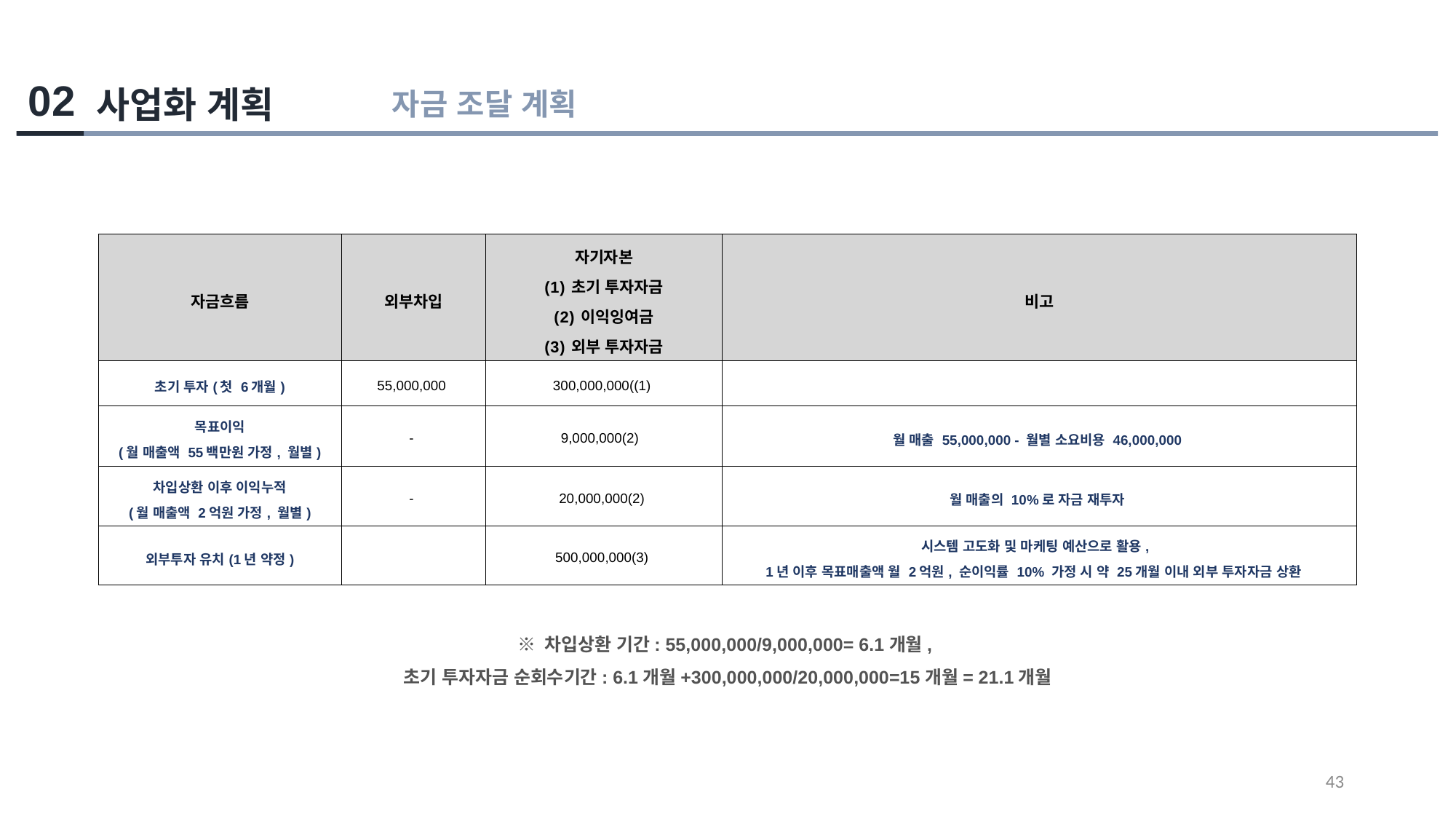

02
사업화 계획
자금 조달 계획

| 자금흐름 | 외부차입 | 자기자본 초기 투자자금 이익잉여금 외부 투자자금 | 비고 |
| --- | --- | --- | --- |
| 초기 투자(첫 6개월) | 55,000,000 | 300,000,000((1) |  |
| 목표이익 (월 매출액 55백만원 가정, 월별) | - | 9,000,000(2) | 월 매출 55,000,000 - 월별 소요비용 46,000,000 |
| 차입상환 이후 이익누적 (월 매출액 2억원 가정, 월별) | - | 20,000,000(2) | 월 매출의 10%로 자금 재투자 |
| 외부투자 유치(1년 약정) |  | 500,000,000(3) | 시스템 고도화 및 마케팅 예산으로 활용, 1년 이후 목표매출액 월 2억원, 순이익률 10% 가정 시 약 25개월 이내 외부 투자자금 상환 |
※ 차입상환 기간: 55,000,000/9,000,000= 6.1개월,
초기 투자자금 순회수기간: 6.1개월+300,000,000/20,000,000=15개월= 21.1개월
43